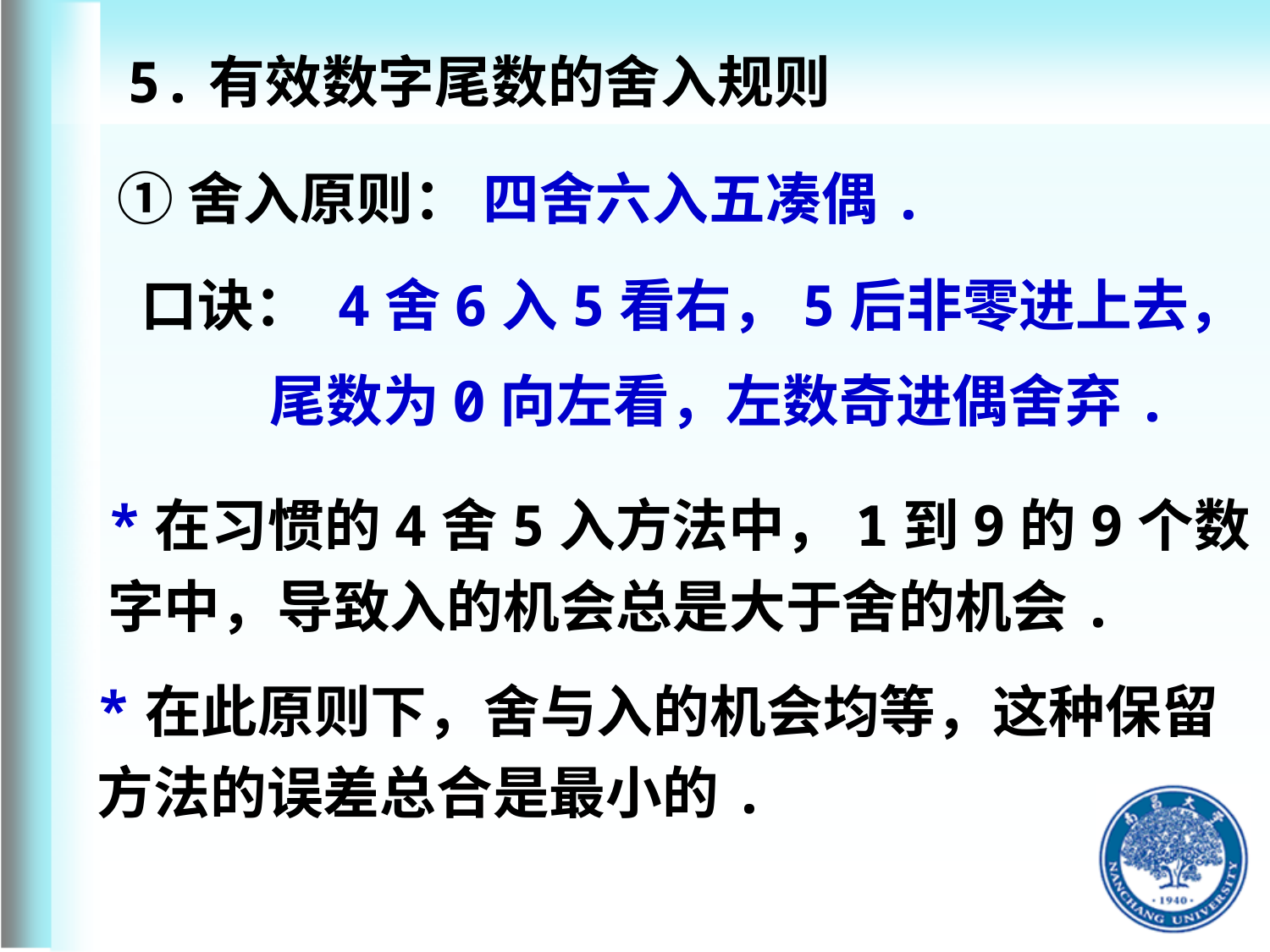

5.有效数字尾数的舍入规则
①舍入原则： 四舍六入五凑偶.
口诀： 4舍6入5看右，5后非零进上去，
    尾数为0向左看，左数奇进偶舍弃.
*在习惯的4舍5入方法中，1到9的9个数字中，导致入的机会总是大于舍的机会.
*在此原则下，舍与入的机会均等，这种保留方法的误差总合是最小的.